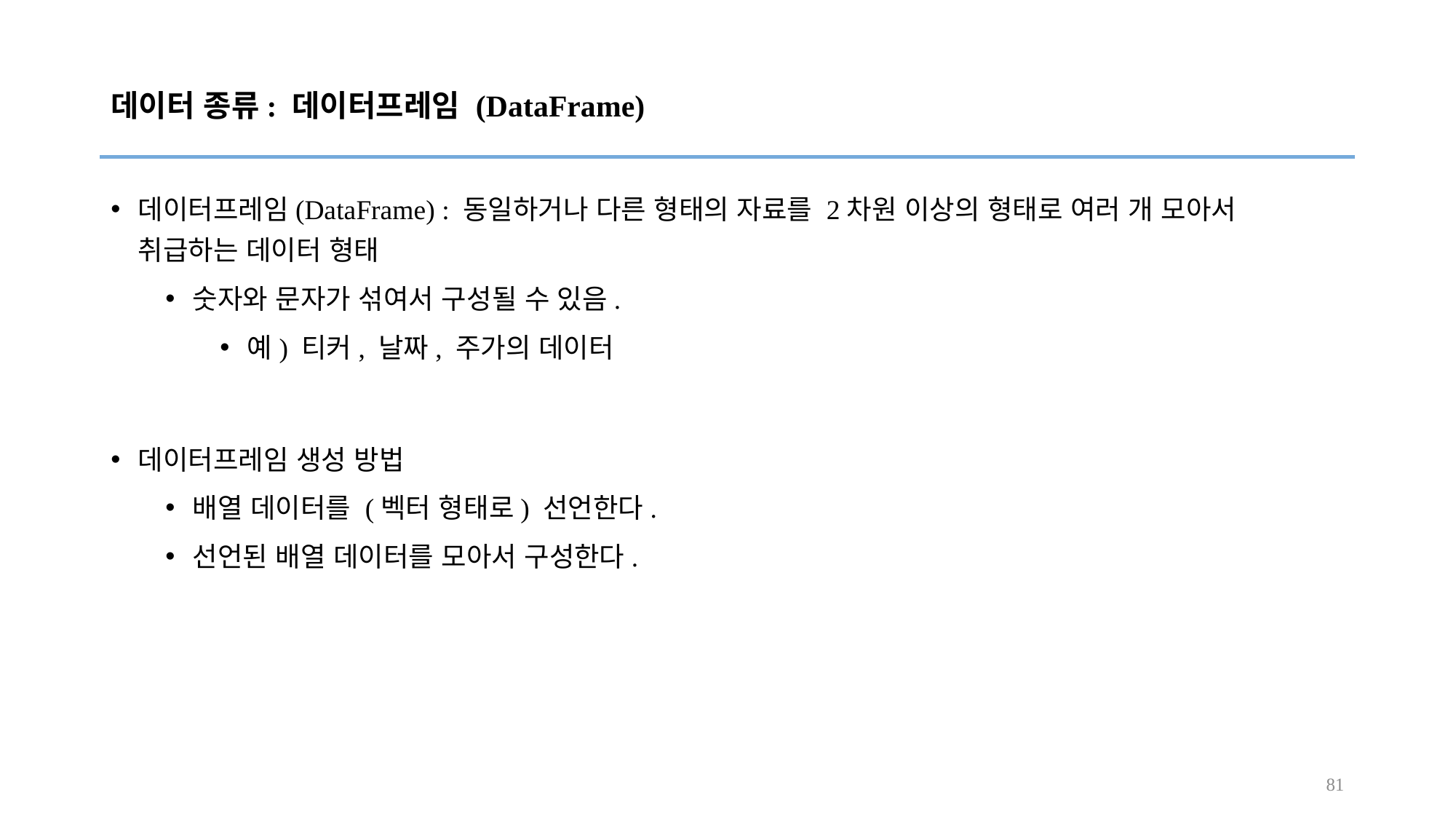

# 데이터 종류: 데이터프레임 (DataFrame)
데이터프레임(DataFrame) : 동일하거나 다른 형태의 자료를 2차원 이상의 형태로 여러 개 모아서 취급하는 데이터 형태
숫자와 문자가 섞여서 구성될 수 있음.
예) 티커, 날짜, 주가의 데이터

데이터프레임 생성 방법
배열 데이터를 (벡터 형태로) 선언한다.
선언된 배열 데이터를 모아서 구성한다.
81